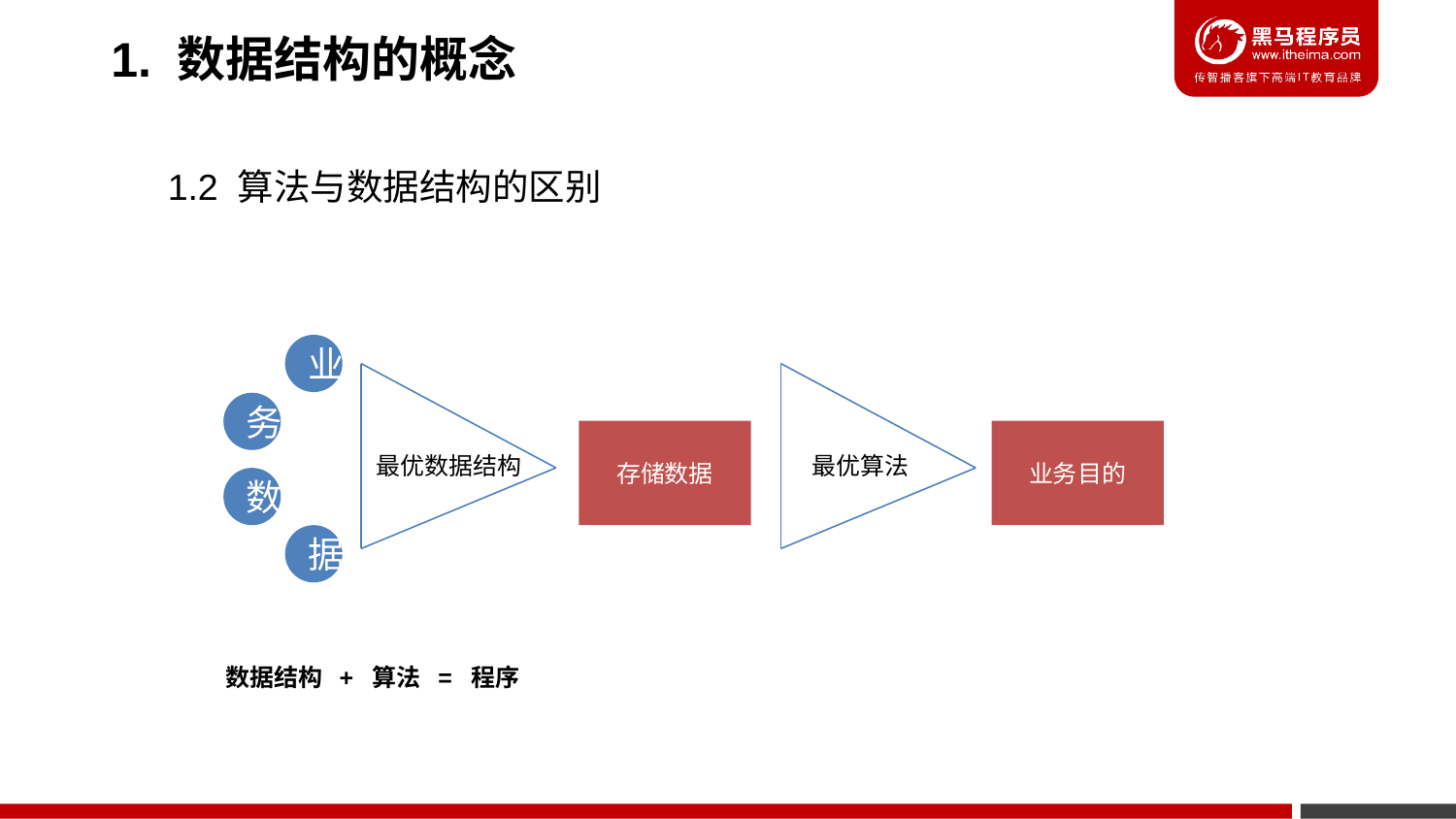

1. 数据结构的概念
1.2 算法与数据结构的区别
业
务
存储数据
业务目的
最优数据结构
最优算法
数
据
数据结构  +  算法  =  程序